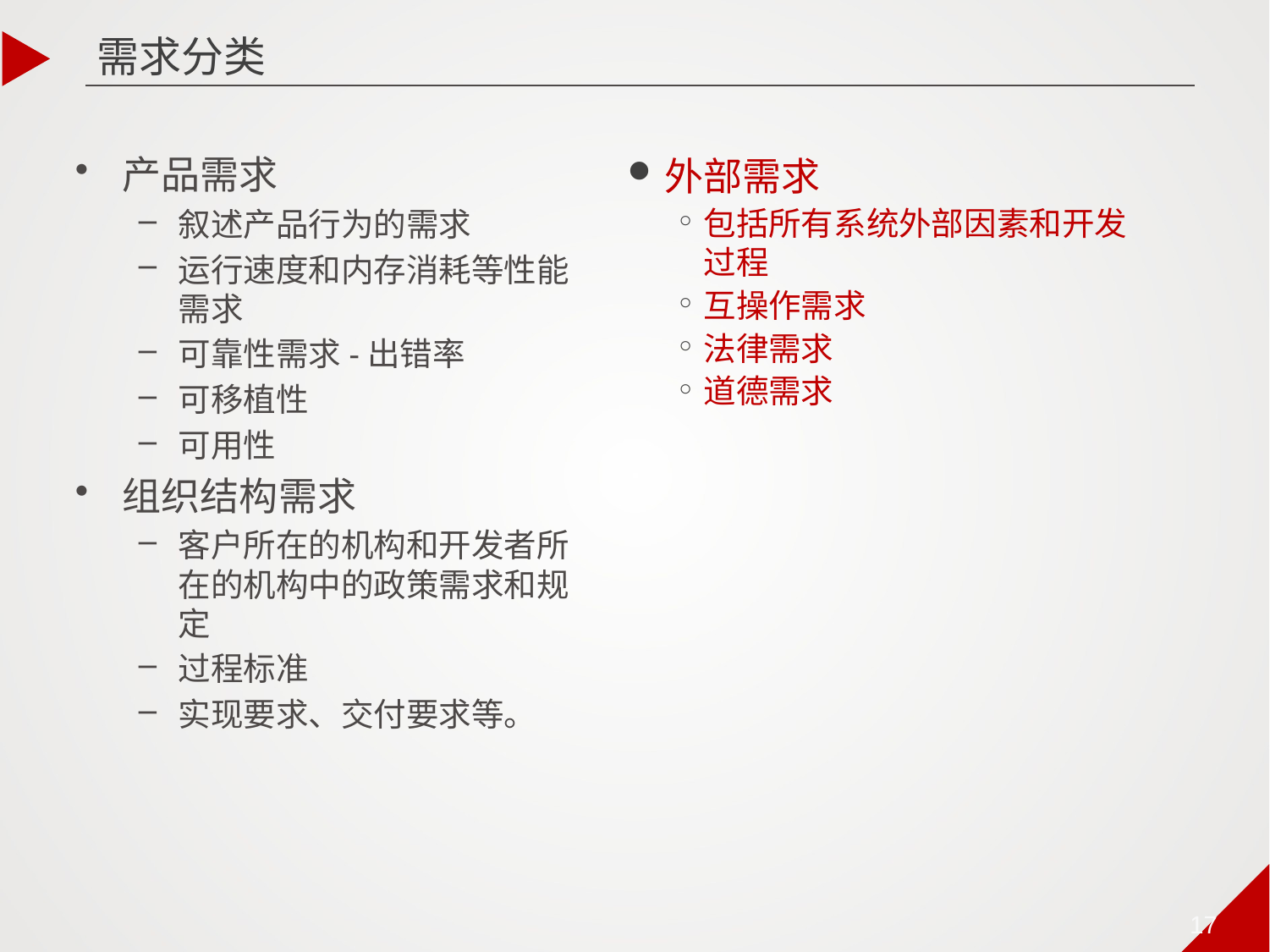

需求分类

产品需求
叙述产品行为的需求
运行速度和内存消耗等性能需求
可靠性需求-出错率
可移植性
可用性
组织结构需求
客户所在的机构和开发者所在的机构中的政策需求和规定
过程标准
实现要求、交付要求等。
外部需求
包括所有系统外部因素和开发过程
互操作需求
法律需求
道德需求